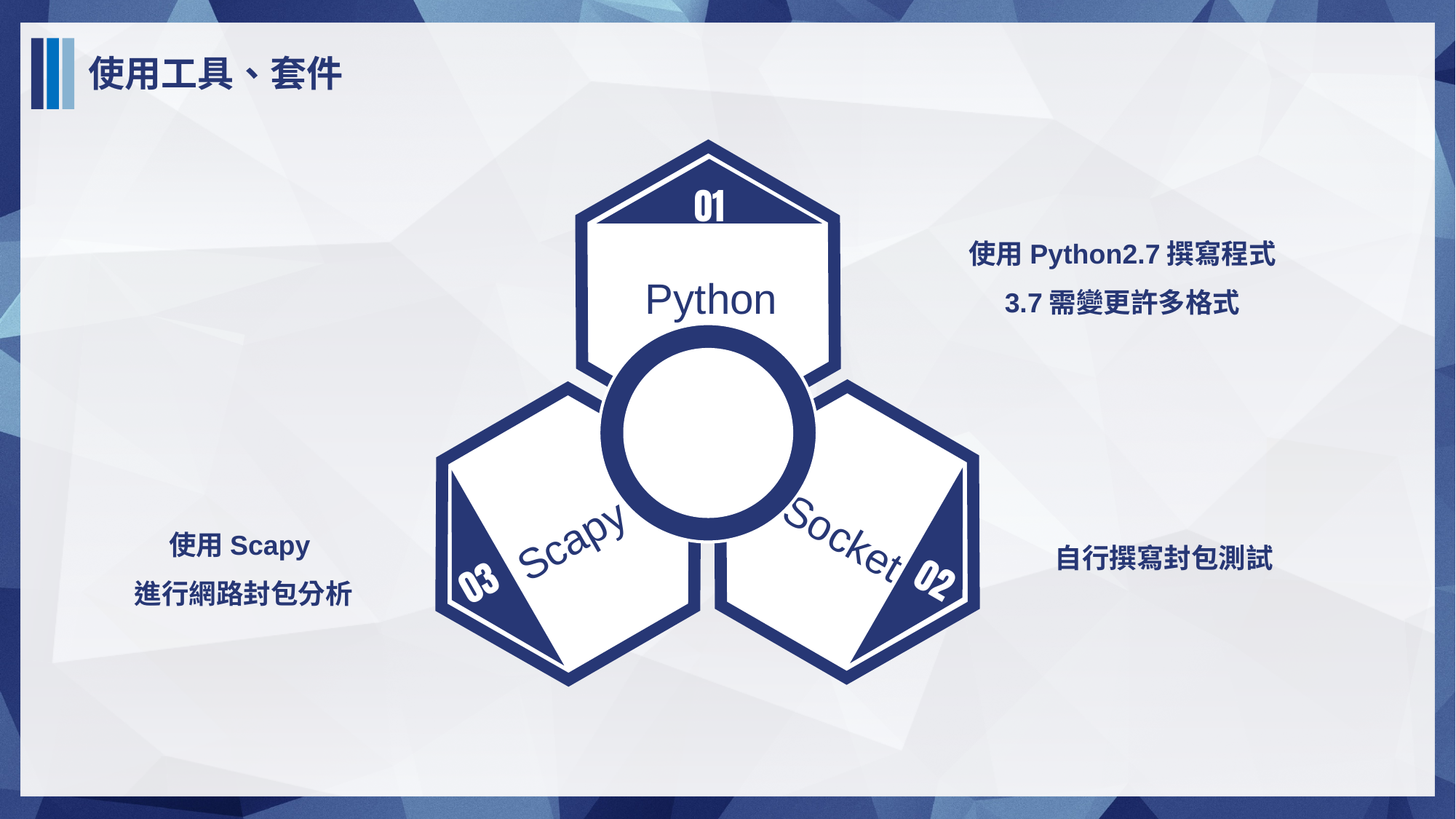

使用工具、套件

 Python

01
使用Python2.7撰寫程式
3.7需變更許多格式

Socket

Scapy

02

03
使用Scapy
進行網路封包分析
自行撰寫封包測試